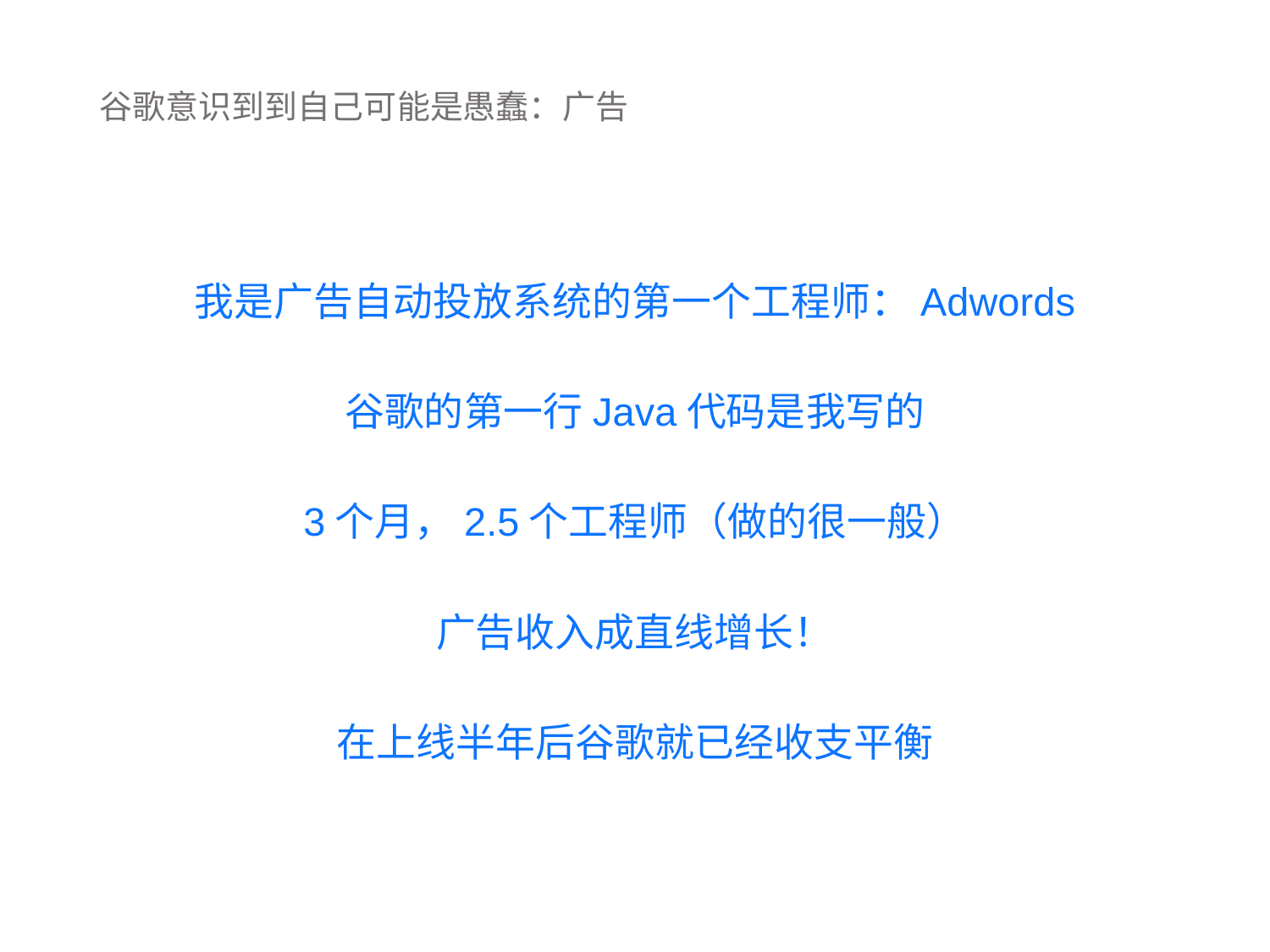

谷歌意识到到自己可能是愚蠢：广告
我是广告自动投放系统的第一个工程师：Adwords
谷歌的第一行Java代码是我写的
3个月，2.5个工程师（做的很一般）
广告收入成直线增长！
在上线半年后谷歌就已经收支平衡